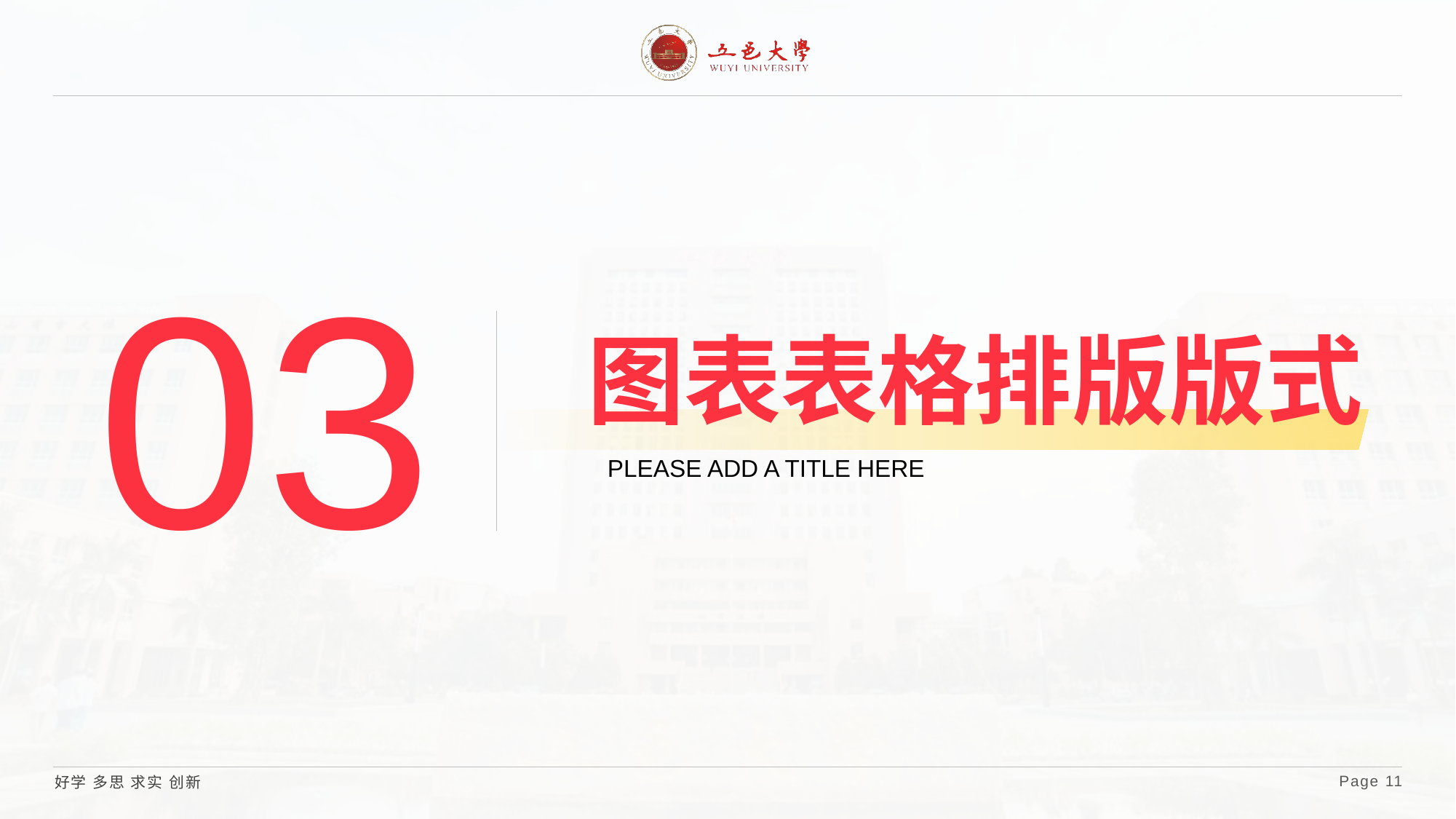

03
图表表格排版版式

PLEASE ADD A TITLE HERE